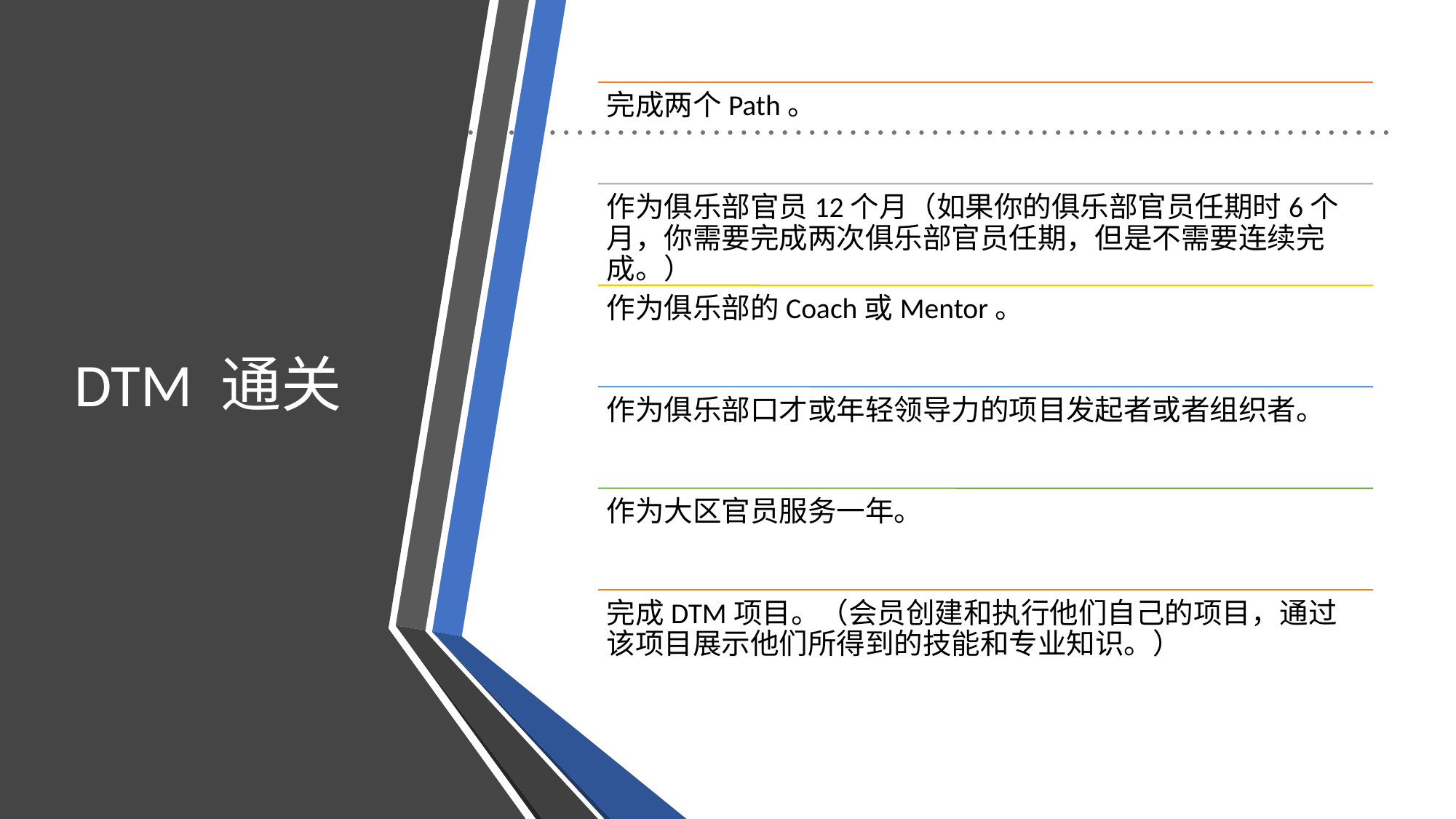

# DTM 通关
完成两个Path。
作为俱乐部官员12个月（如果你的俱乐部官员任期时6个月，你需要完成两次俱乐部官员任期，但是不需要连续完成。）
作为俱乐部的Coach或Mentor。
作为俱乐部口才或年轻领导力的项目发起者或者组织者。
作为大区官员服务一年。
完成DTM项目。（会员创建和执行他们自己的项目，通过该项目展示他们所得到的技能和专业知识。）